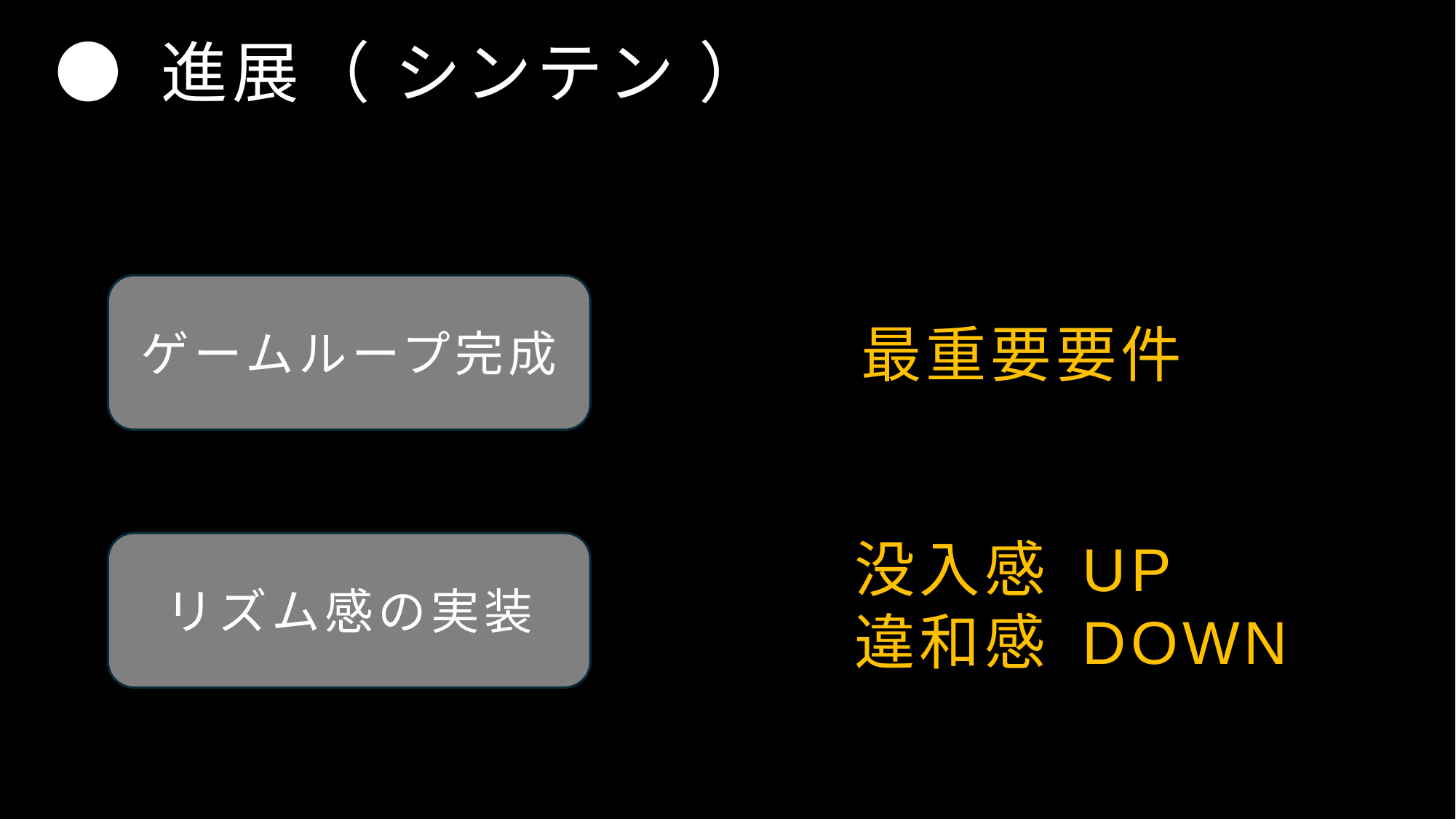

# ● 進展（ シンテン ）
ゲームループ完成
最重要要件
没入感 UP
違和感 DOWN
リズム感の実装